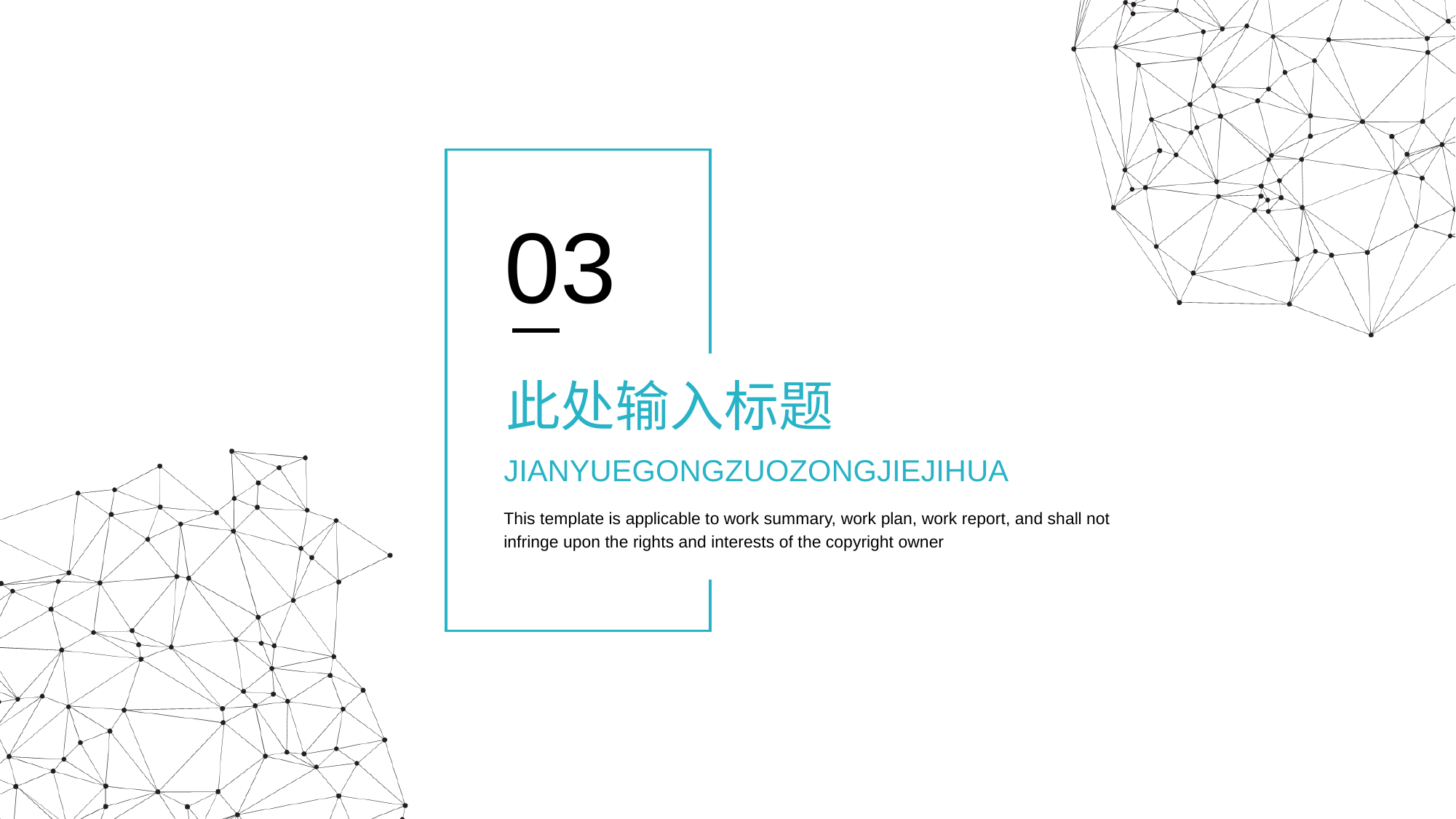

03

此处输入标题
JIANYUEGONGZUOZONGJIEJIHUA
This template is applicable to work summary, work plan, work report, and shall not infringe upon the rights and interests of the copyright owner